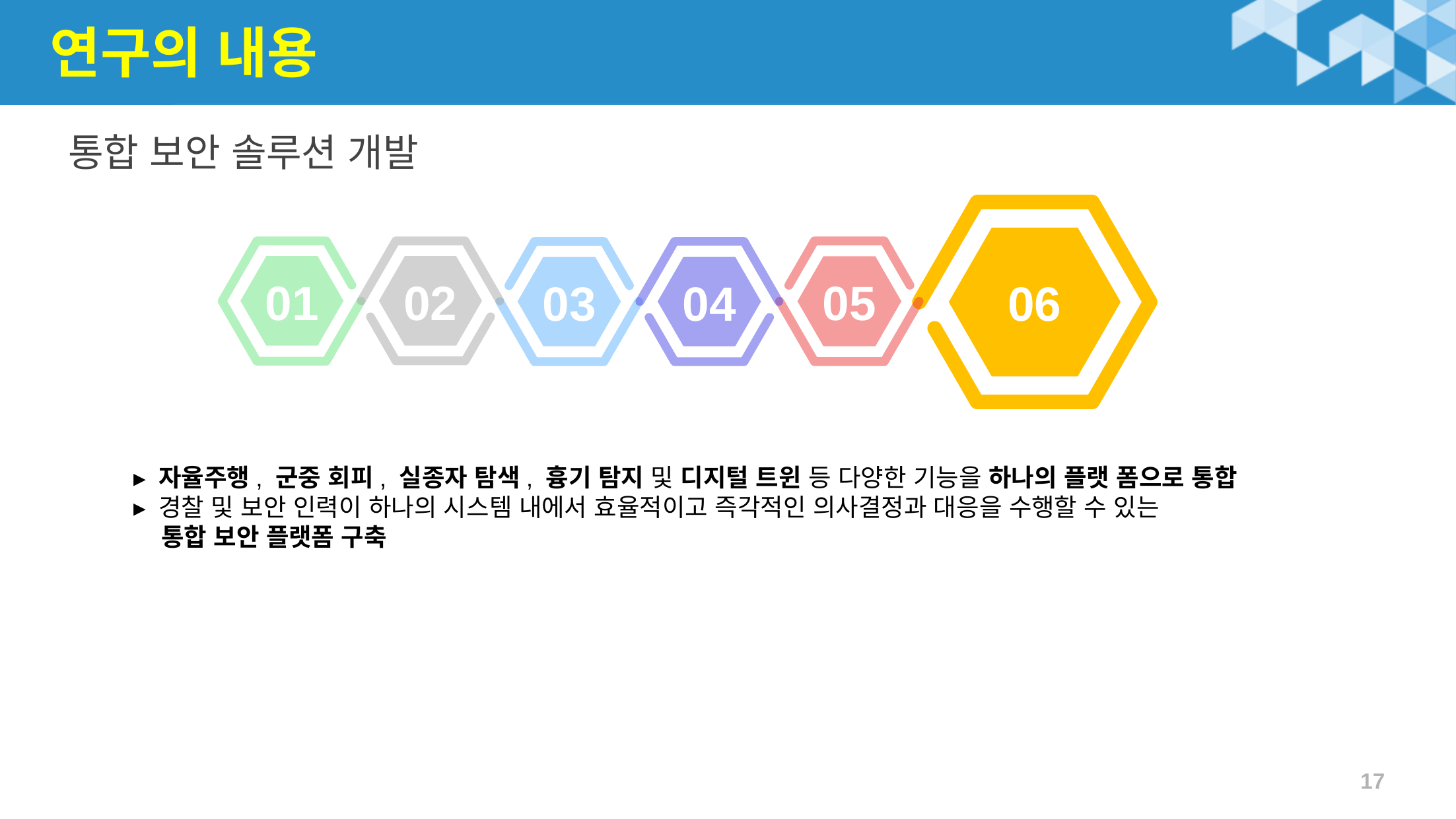

# 연구의 내용
통합 보안 솔루션 개발

06

02
01
05
03
04

▸ 자율주행, 군중 회피, 실종자 탐색, 흉기 탐지 및 디지털 트윈 등 다양한 기능을 하나의 플랫 폼으로 통합
▸ 경찰 및 보안 인력이 하나의 시스템 내에서 효율적이고 즉각적인 의사결정과 대응을 수행할 수 있는
    통합 보안 플랫폼 구축
17